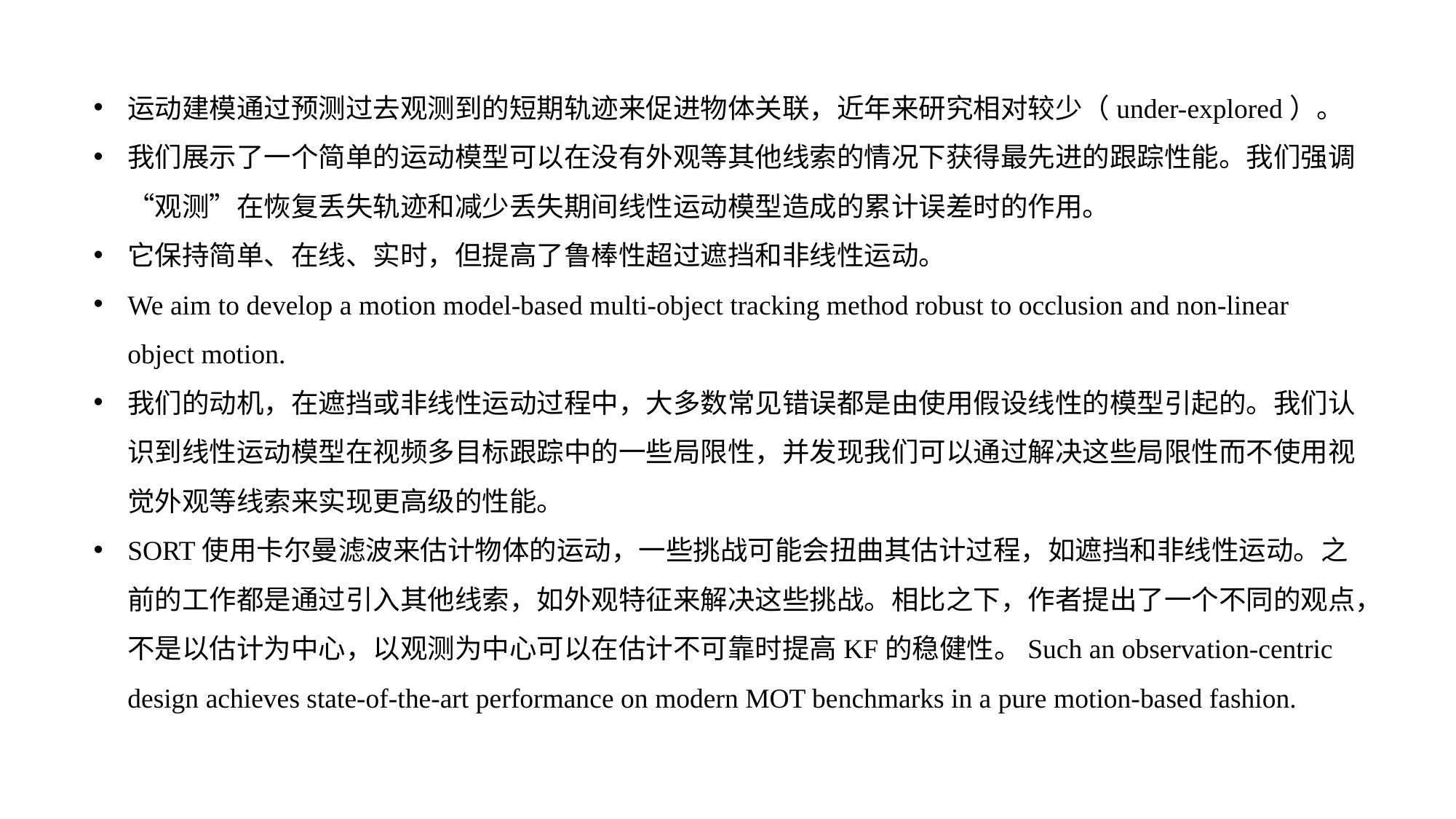

运动建模通过预测过去观测到的短期轨迹来促进物体关联，近年来研究相对较少（under-explored）。
我们展示了一个简单的运动模型可以在没有外观等其他线索的情况下获得最先进的跟踪性能。我们强调“观测”在恢复丢失轨迹和减少丢失期间线性运动模型造成的累计误差时的作用。
它保持简单、在线、实时，但提高了鲁棒性超过遮挡和非线性运动。
We aim to develop a motion model-based multi-object tracking method robust to occlusion and non-linear object motion.
我们的动机，在遮挡或非线性运动过程中，大多数常见错误都是由使用假设线性的模型引起的。我们认识到线性运动模型在视频多目标跟踪中的一些局限性，并发现我们可以通过解决这些局限性而不使用视觉外观等线索来实现更高级的性能。
SORT使用卡尔曼滤波来估计物体的运动，一些挑战可能会扭曲其估计过程，如遮挡和非线性运动。之前的工作都是通过引入其他线索，如外观特征来解决这些挑战。相比之下，作者提出了一个不同的观点，不是以估计为中心，以观测为中心可以在估计不可靠时提高KF的稳健性。Such an observation-centric design achieves state-of-the-art performance on modern MOT benchmarks in a pure motion-based fashion.